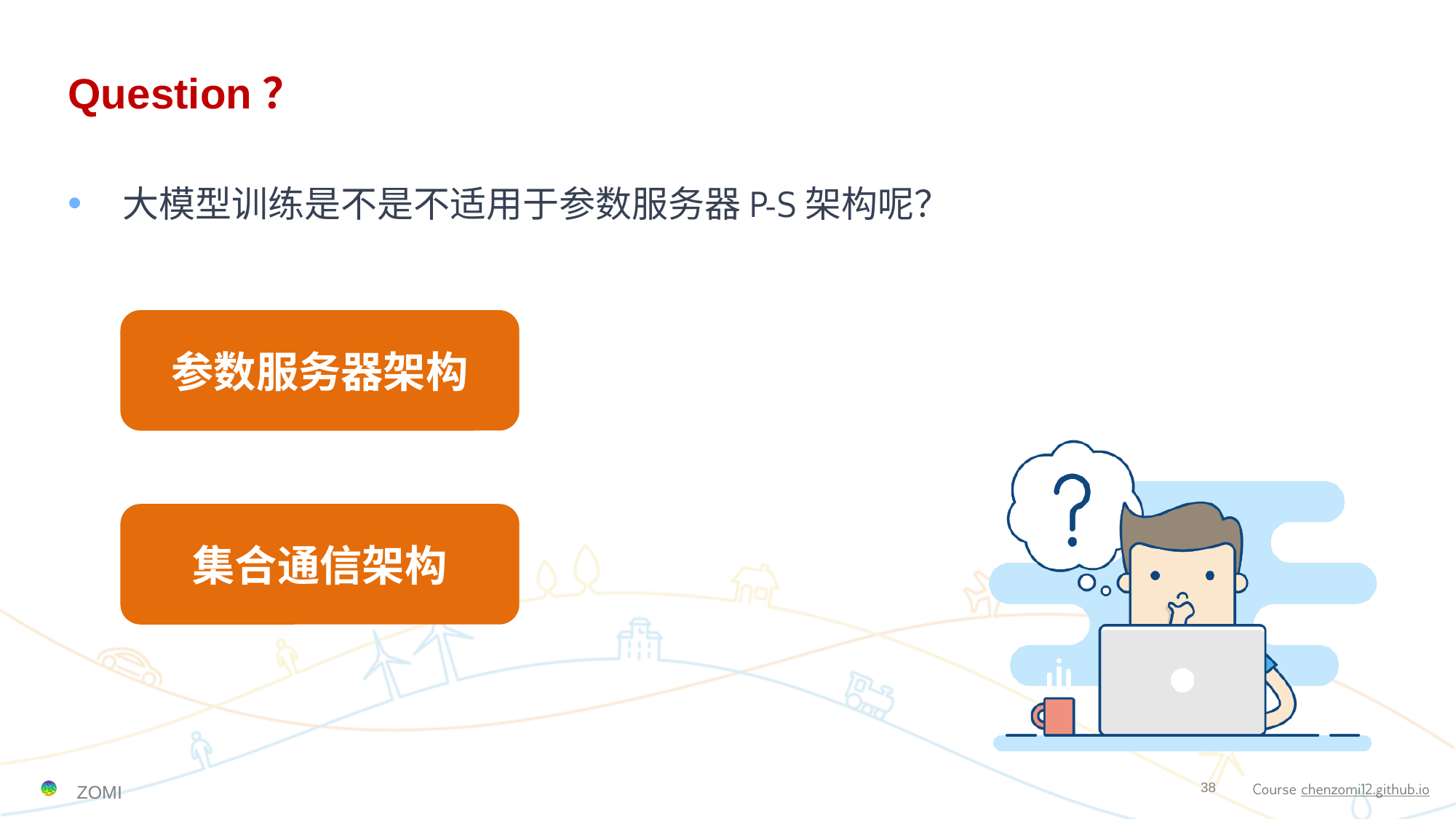

# Question？
大模型训练是不是不适用于参数服务器P-S架构呢？
参数服务器架构
集合通信架构